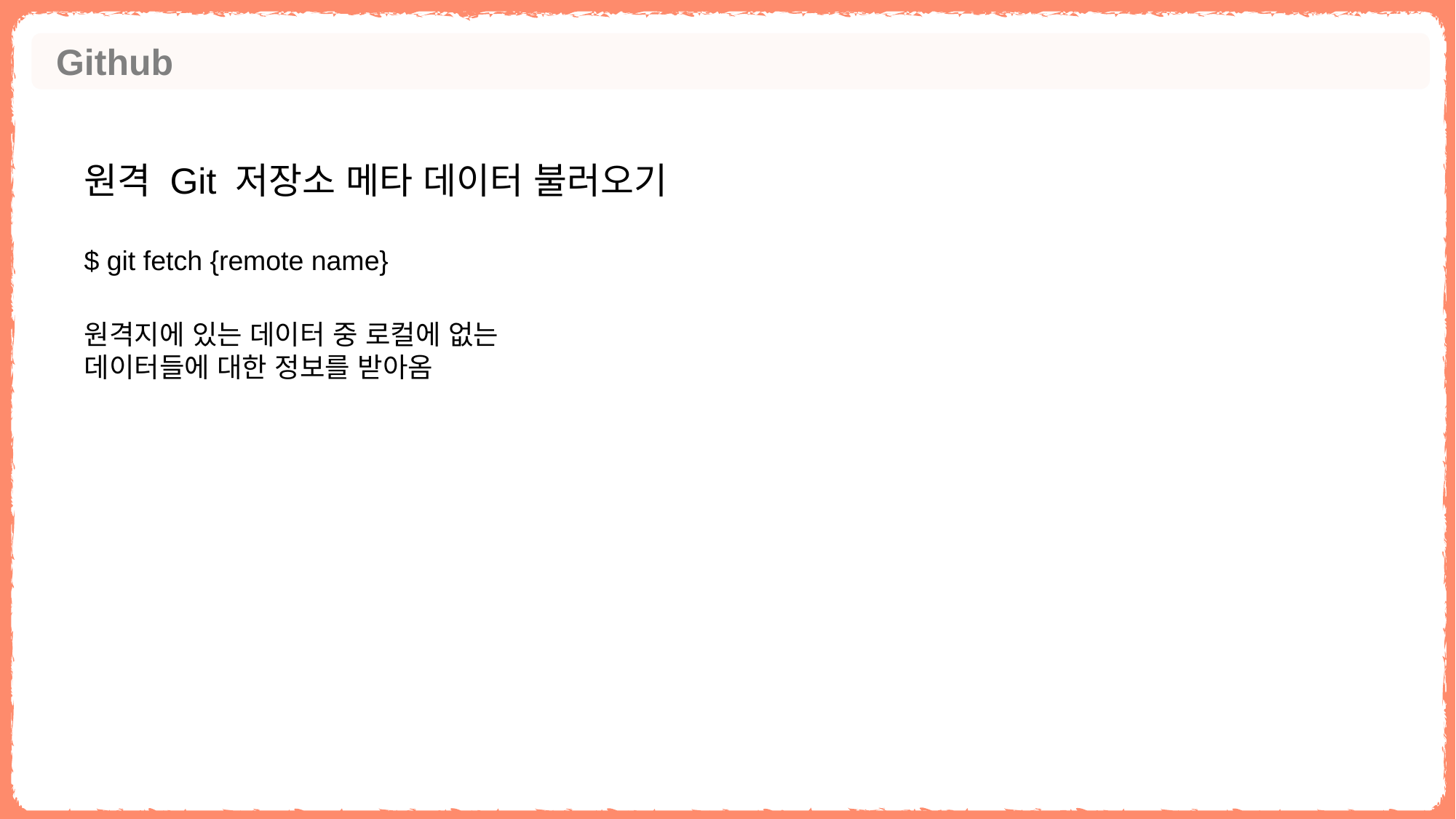

Github
원격 Git 저장소 메타 데이터 불러오기
$ git fetch {remote name}
원격지에 있는 데이터 중 로컬에 없는 데이터들에 대한 정보를 받아옴